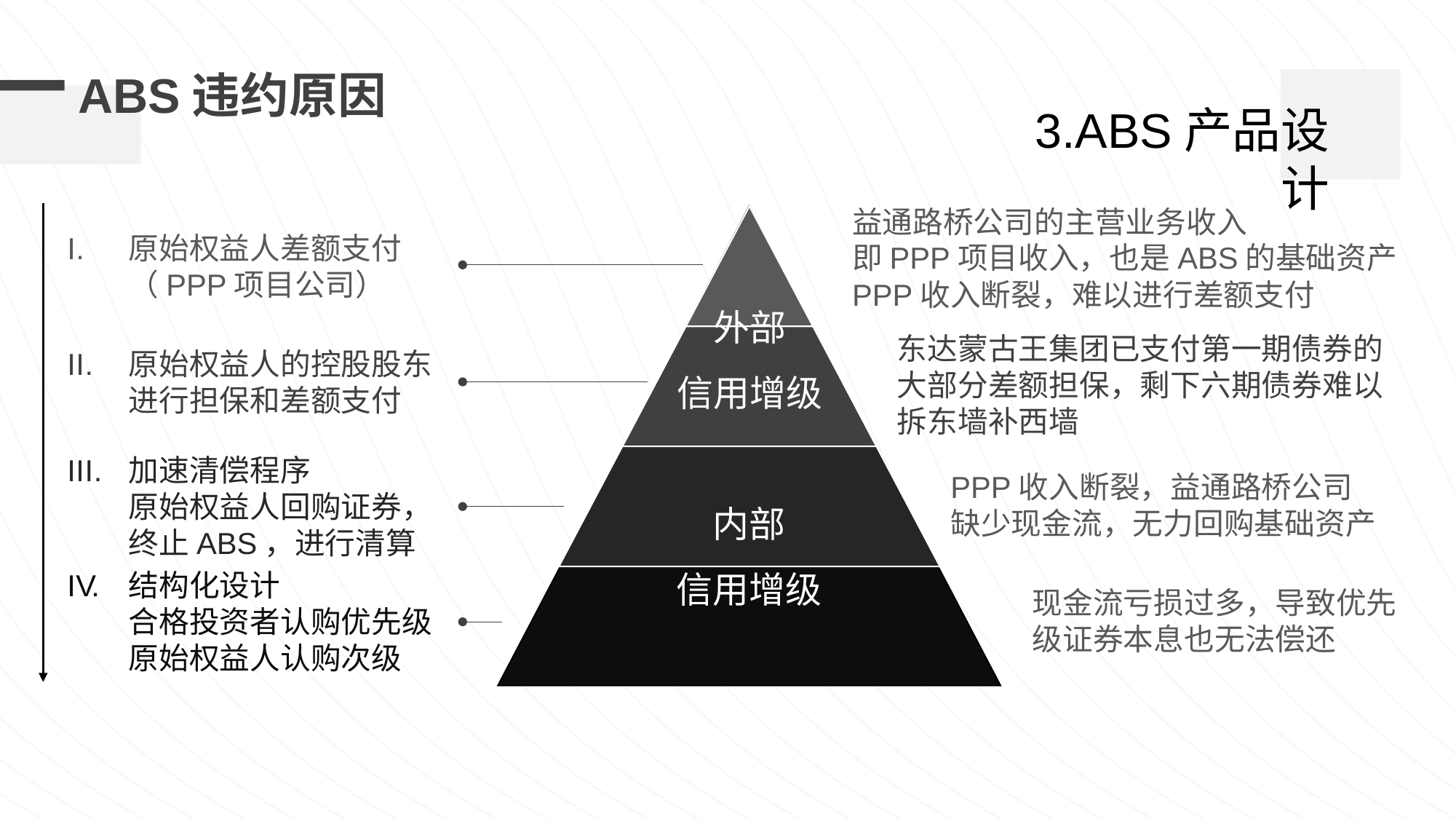

ABS违约原因

3.ABS产品设计
益通路桥公司的主营业务收入
即PPP项目收入，也是ABS的基础资产
PPP收入断裂，难以进行差额支付

原始权益人差额支付（PPP项目公司）
外部
信用增级
东达蒙古王集团已支付第一期债券的大部分差额担保，剩下六期债券难以拆东墙补西墙
原始权益人的控股股东进行担保和差额支付
加速清偿程序
原始权益人回购证券，终止ABS，进行清算
PPP收入断裂，益通路桥公司
缺少现金流，无力回购基础资产
内部
信用增级
结构化设计
合格投资者认购优先级
原始权益人认购次级
现金流亏损过多，导致优先级证券本息也无法偿还